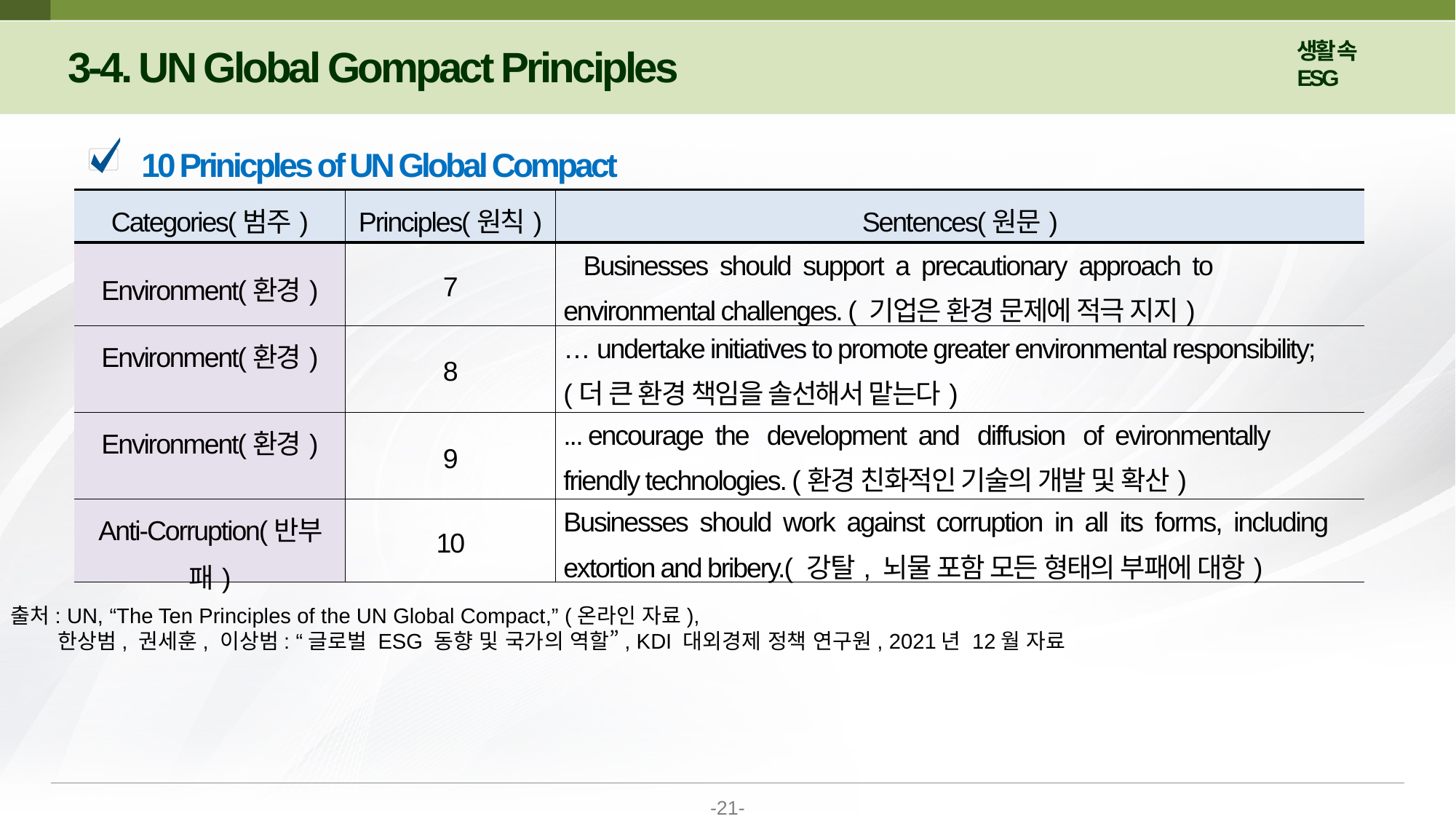

3-4. UN Global Gompact Principles

10 Prinicples of UN Global Compact
| Categories(범주) | Principles(원칙) | Sentences(원문) |
| --- | --- | --- |
| Environment(환경) | 7 | Businesses should support a precautionary approach to environmental challenges. ( 기업은 환경 문제에 적극 지지) |
| Environment(환경) | 8 | … undertake initiatives to promote greater environmental responsibility; (더 큰 환경 책임을 솔선해서 맡는다) |
| Environment(환경) | 9 | ... encourage the development and diffusion of evironmentally friendly technologies. (환경 친화적인 기술의 개발 및 확산) |
| Anti-Corruption(반부패) | 10 | Businesses should work against corruption in all its forms, including extortion and bribery.( 강탈, 뇌물 포함 모든 형태의 부패에 대항) |
출처: UN, “The Ten Principles of the UN Global Compact,” (온라인 자료),
       한상범, 권세훈, 이상범: “글로벌 ESG 동향 및 국가의 역할”, KDI 대외경제 정책 연구원, 2021년 12월 자료